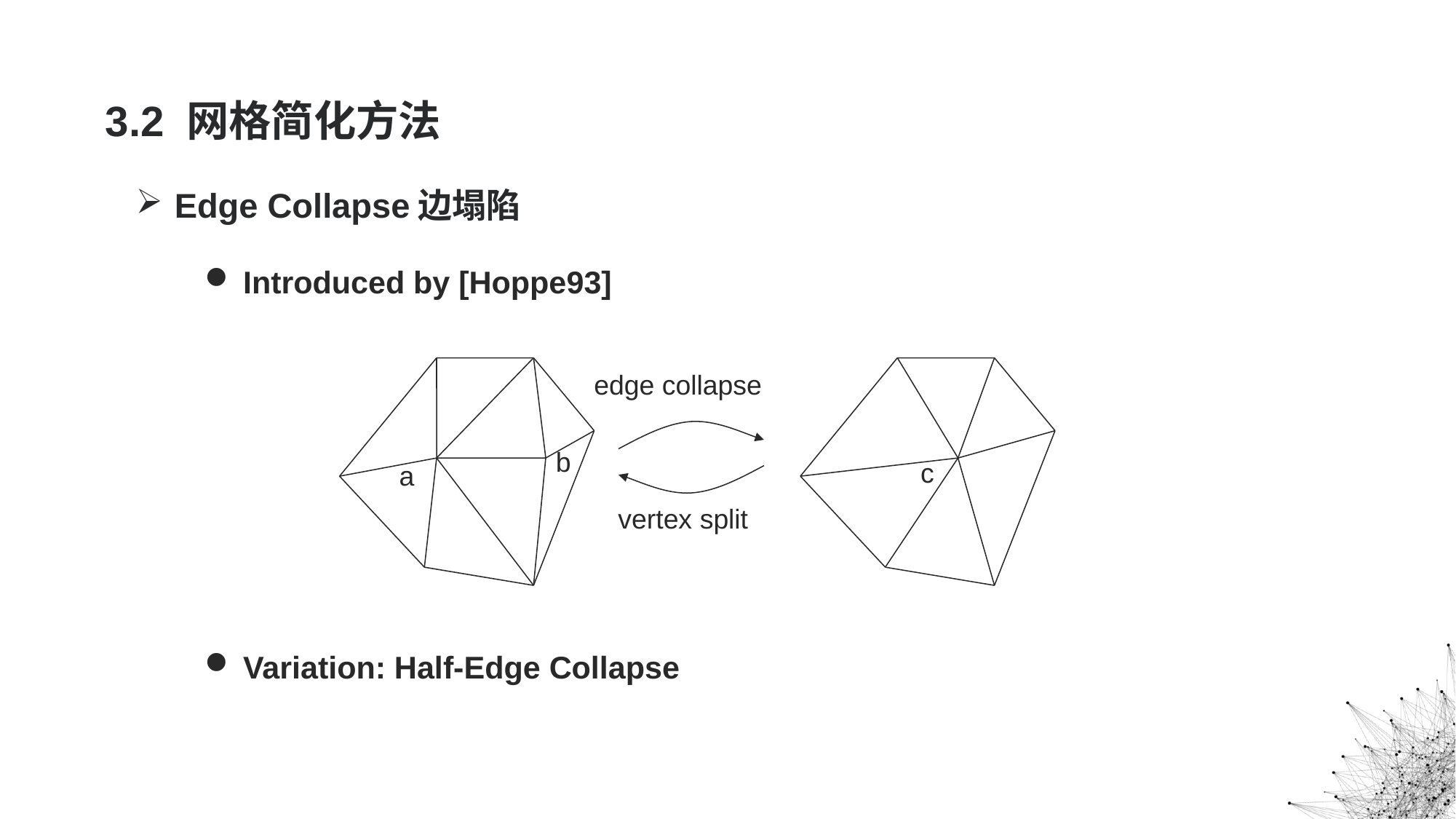

3.2 网格简化方法
Edge Collapse边塌陷
Introduced by [Hoppe93]

Variation: Half-Edge Collapse

edge collapse

b
c
a

vertex split